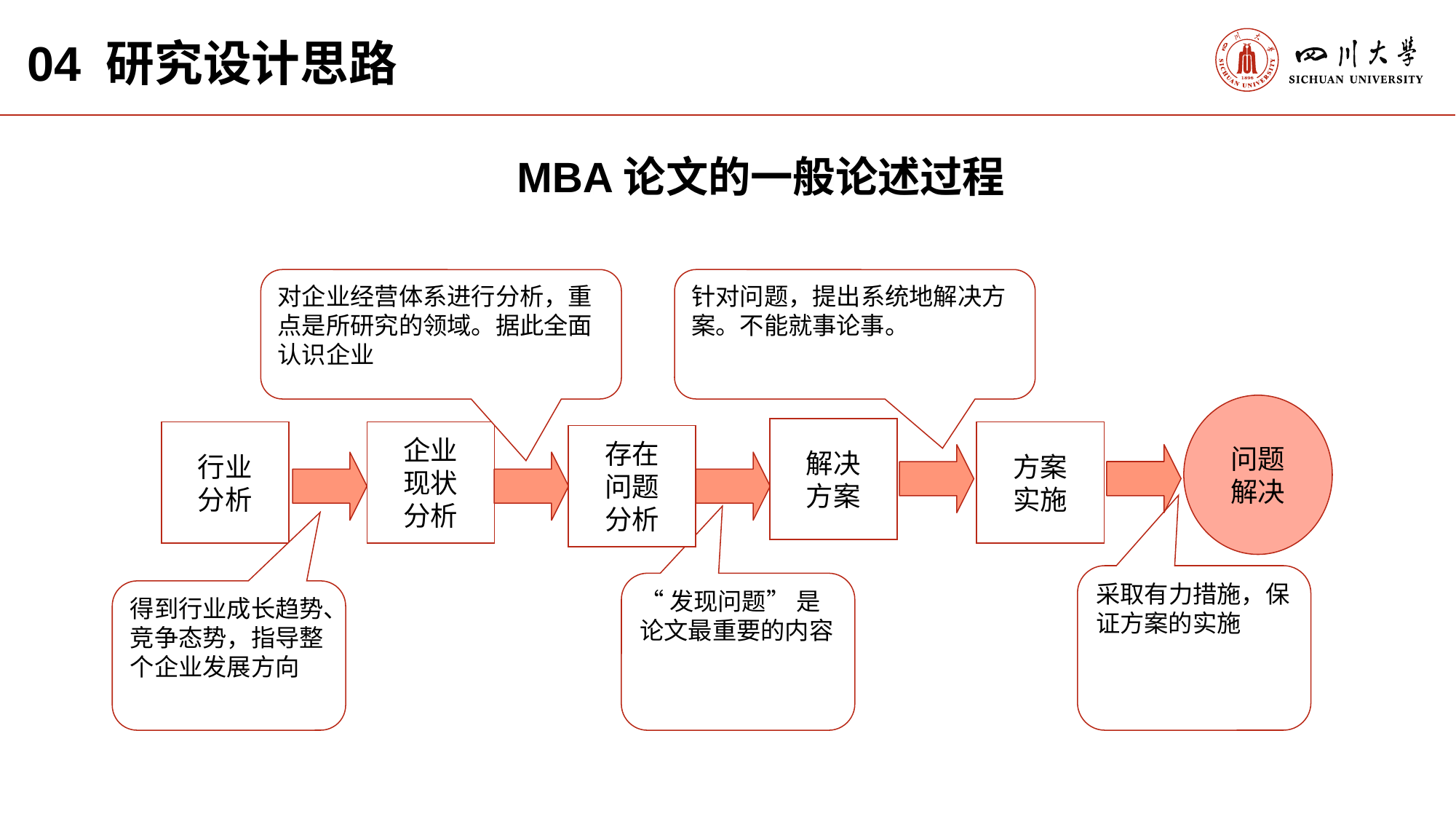

04 研究设计思路
MBA论文的一般论述过程
对企业经营体系进行分析，重点是所研究的领域。据此全面认识企业
针对问题，提出系统地解决方案。不能就事论事。
问题
解决
解决
方案
方案
实施
行业
分析
企业
现状
分析
存在
问题
分析

采取有力措施，保证方案的实施
“发现问题” 是论文最重要的内容
得到行业成长趋势、竞争态势，指导整个企业发展方向